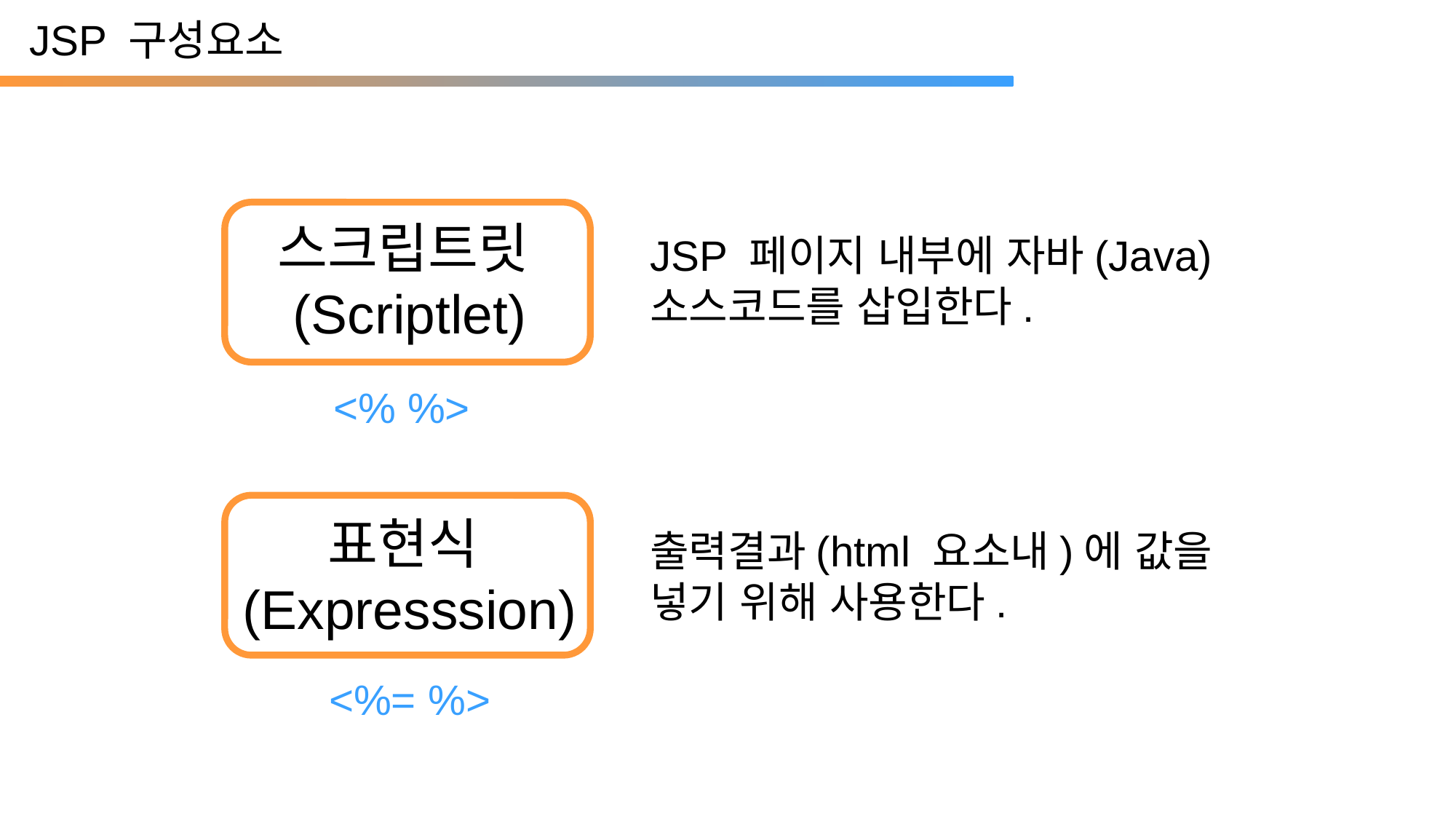

JSP 구성요소

스크립트릿(Scriptlet)
JSP 페이지 내부에 자바(Java) 소스코드를 삽입한다.
<% %>

표현식(Expresssion)
출력결과(html 요소내)에 값을 넣기 위해 사용한다.
<%= %>